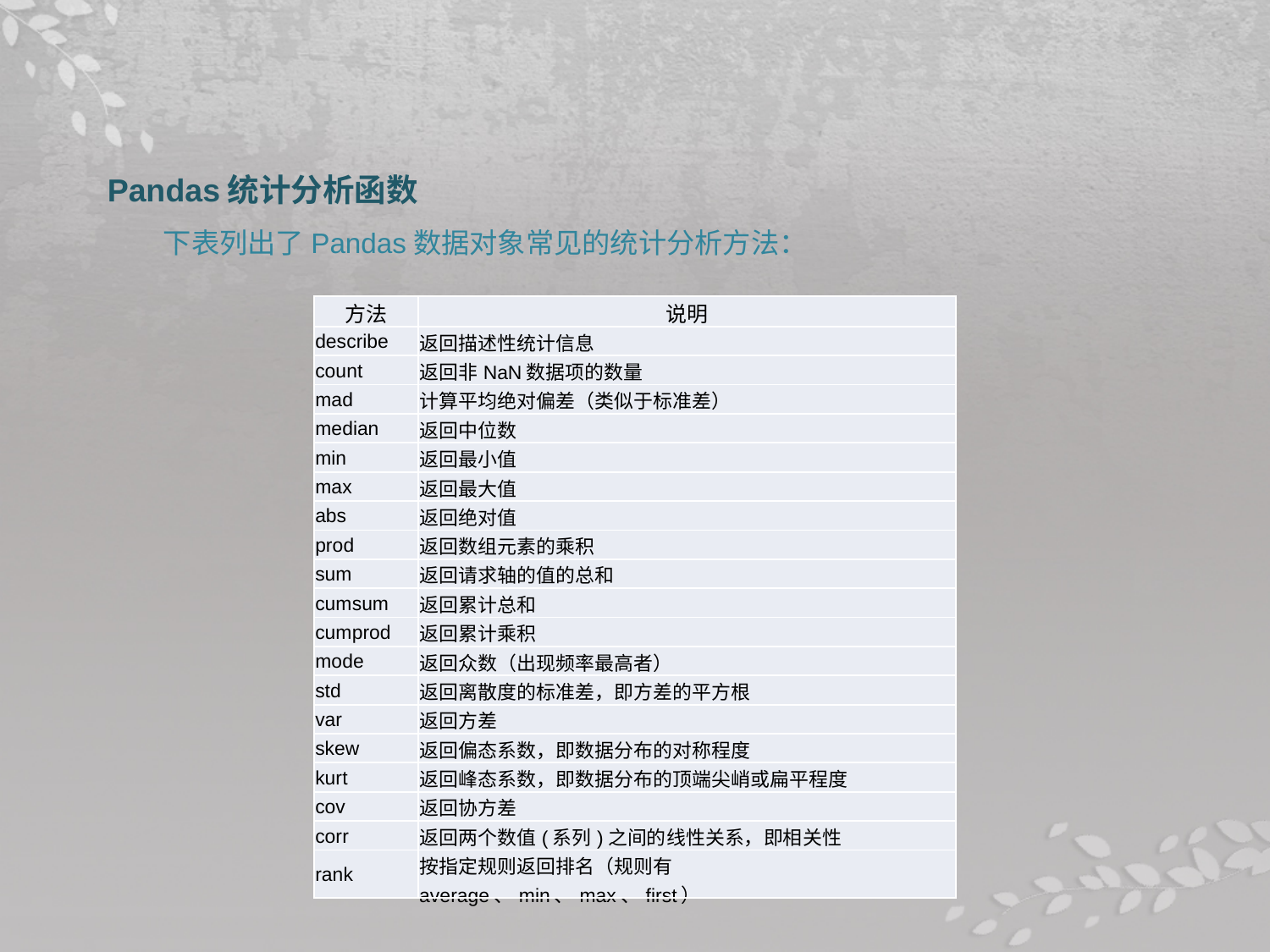

Pandas统计分析函数
下表列出了Pandas数据对象常见的统计分析方法：
| 方法 | 说明 |
| --- | --- |
| describe | 返回描述性统计信息 |
| count | 返回非NaN数据项的数量 |
| mad | 计算平均绝对偏差（类似于标准差） |
| median | 返回中位数 |
| min | 返回最小值 |
| max | 返回最大值 |
| abs | 返回绝对值 |
| prod | 返回数组元素的乘积 |
| sum | 返回请求轴的值的总和 |
| cumsum | 返回累计总和 |
| cumprod | 返回累计乘积 |
| mode | 返回众数（出现频率最高者） |
| std | 返回离散度的标准差，即方差的平方根 |
| var | 返回方差 |
| skew | 返回偏态系数，即数据分布的对称程度 |
| kurt | 返回峰态系数，即数据分布的顶端尖峭或扁平程度 |
| cov | 返回协方差 |
| corr | 返回两个数值(系列)之间的线性关系，即相关性 |
| rank | 按指定规则返回排名（规则有average、min、max、first） |